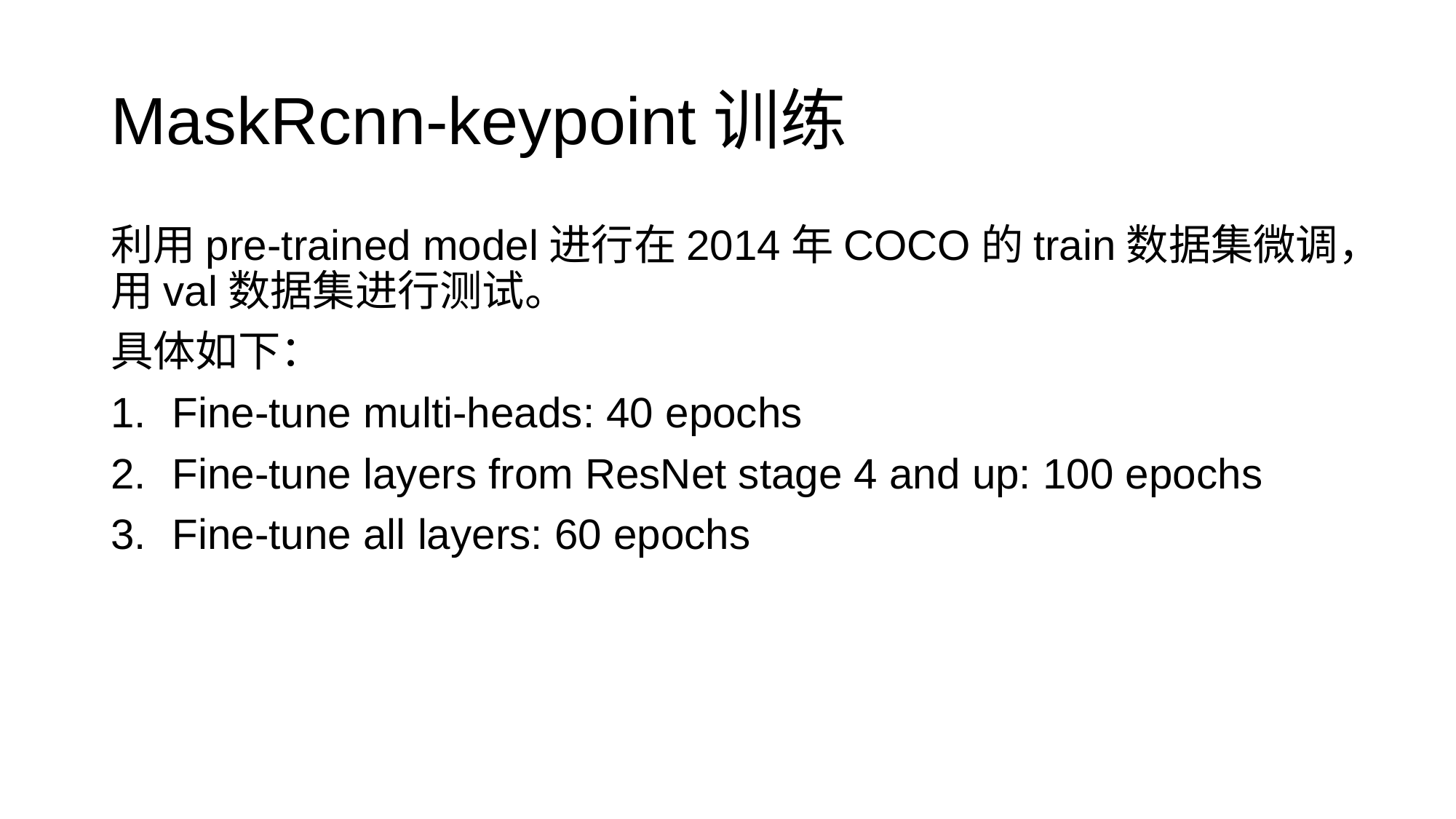

# MaskRcnn-keypoint训练
利用pre-trained model进行在2014年COCO的train数据集微调，用val数据集进行测试。
具体如下：
Fine-tune multi-heads: 40 epochs
Fine-tune layers from ResNet stage 4 and up: 100 epochs
Fine-tune all layers: 60 epochs